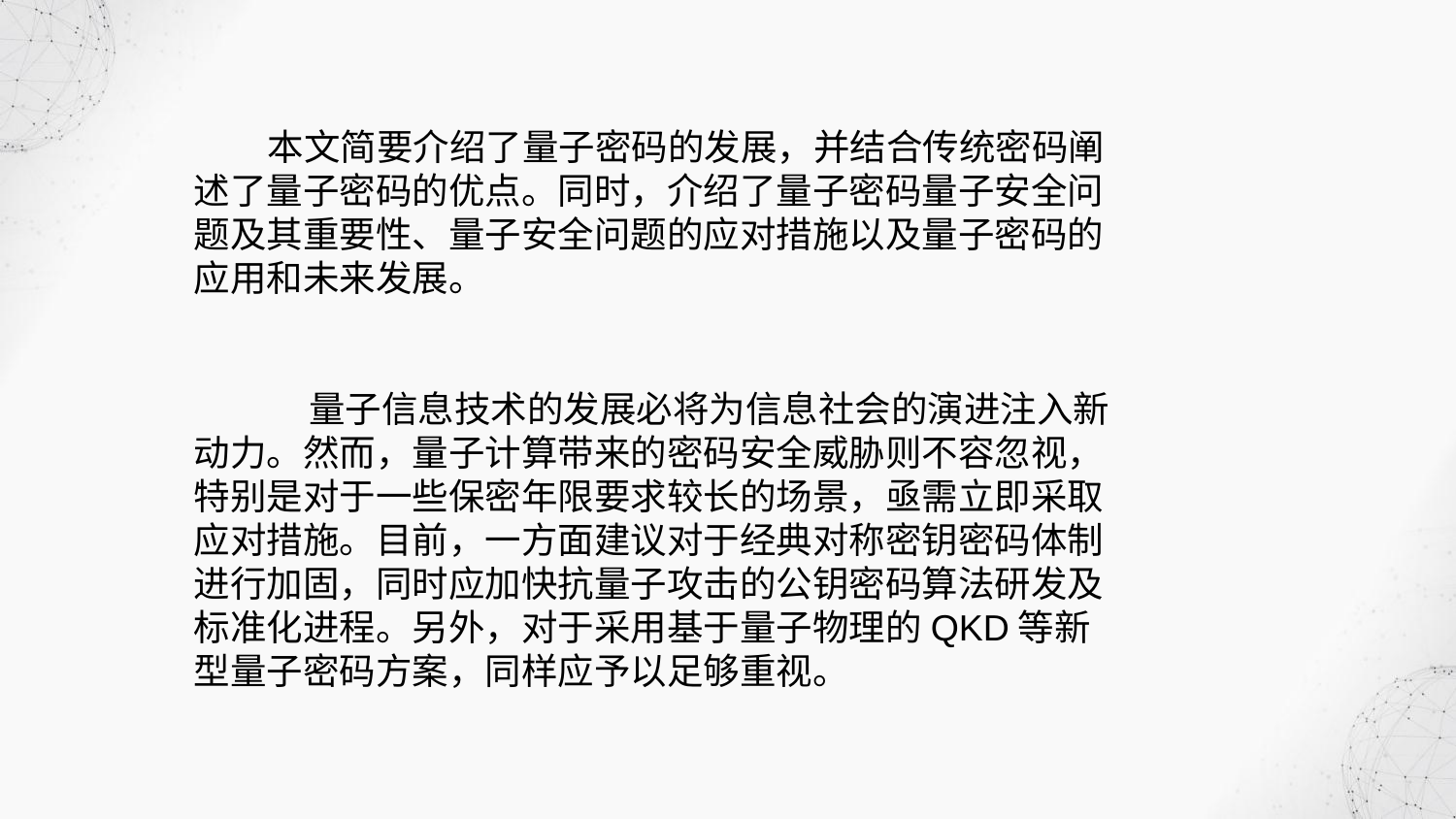

本文简要介绍了量子密码的发展，并结合传统密码阐述了量子密码的优点。同时，介绍了量子密码量子安全问题及其重要性、量子安全问题的应对措施以及量子密码的应用和未来发展。

       量子信息技术的发展必将为信息社会的演进注入新动力。然而，量子计算带来的密码安全威胁则不容忽视，特别是对于一些保密年限要求较长的场景，亟需立即采取应对措施。目前，一方面建议对于经典对称密钥密码体制进行加固，同时应加快抗量子攻击的公钥密码算法研发及标准化进程。另外，对于采用基于量子物理的QKD等新型量子密码方案，同样应予以足够重视。